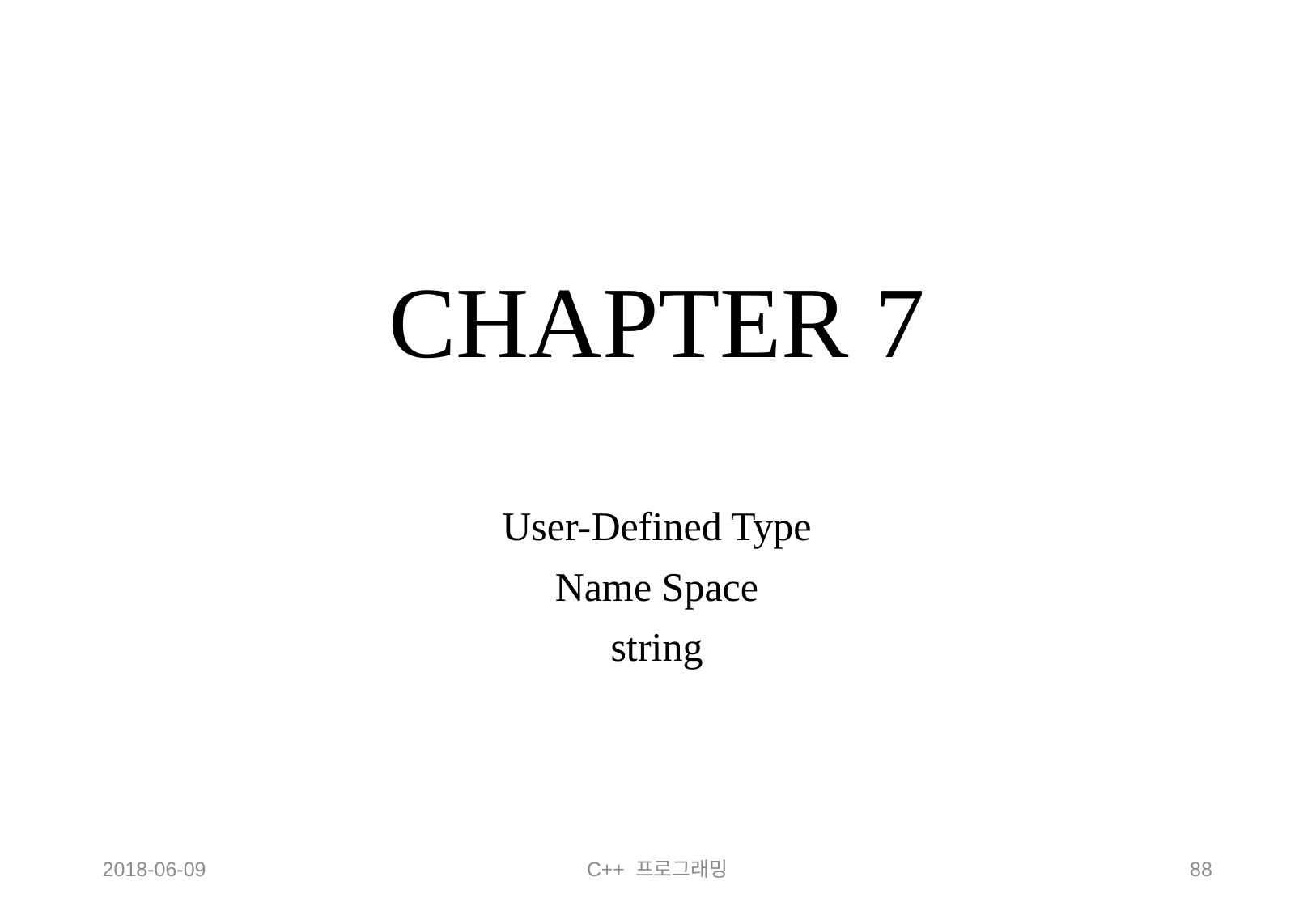

# CHAPTER 7
User-Defined Type
Name Space
string
2018-06-09
C++ 프로그래밍
88